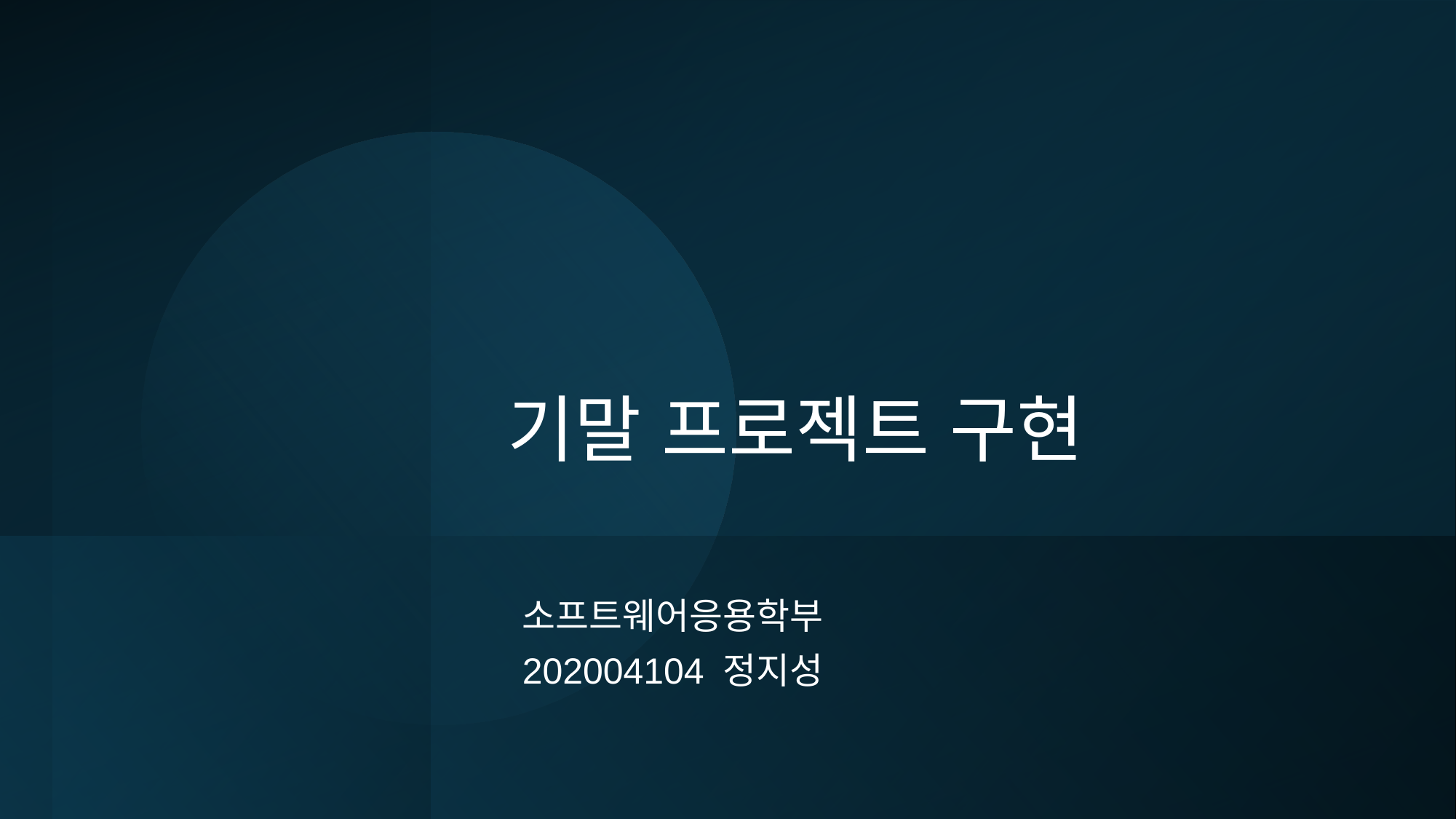

# 기말 프로젝트 구현

소프트웨어응용학부
202004104 정지성